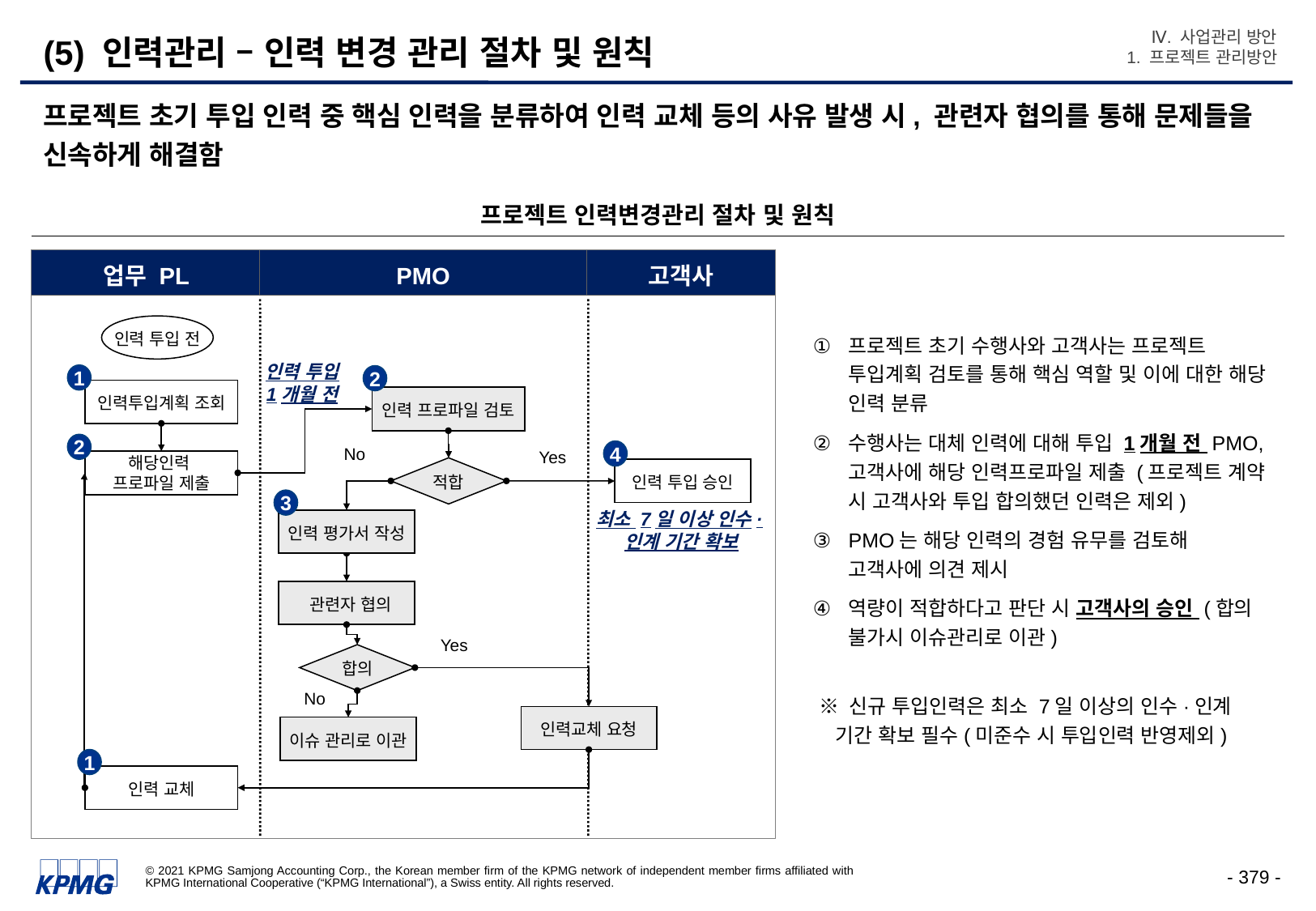

Ⅳ. 사업관리 방안
1. 프로젝트 관리방안
# (5) 인력관리 – 인력 변경 관리 절차 및 원칙
프로젝트 초기 투입 인력 중 핵심 인력을 분류하여 인력 교체 등의 사유 발생 시, 관련자 협의를 통해 문제들을 신속하게 해결함
프로젝트 인력변경관리 절차 및 원칙

업무 PL
고객사
PMO

인력 투입 전
프로젝트 초기 수행사와 고객사는 프로젝트 투입계획 검토를 통해 핵심 역할 및 이에 대한 해당 인력 분류
수행사는 대체 인력에 대해 투입 1개월 전 PMO, 고객사에 해당 인력프로파일 제출 (프로젝트 계약 시 고객사와 투입 합의했던 인력은 제외)
PMO는 해당 인력의 경험 유무를 검토해 고객사에 의견 제시
역량이 적합하다고 판단 시 고객사의 승인 (합의 불가시 이슈관리로 이관)
 ※ 신규 투입인력은 최소 7일 이상의 인수·인계
    기간 확보 필수(미준수 시 투입인력 반영제외)
인력 투입 1개월 전
1
2
인력투입계획 조회
인력 프로파일 검토
2
No
Yes
4
해당인력
프로파일 제출
적합
인력 투입 승인
3
최소 7일 이상 인수·인계 기간 확보
인력 평가서 작성
 관련자 협의
Yes
합의
No
인력교체 요청
이슈 관리로 이관
1
인력 교체